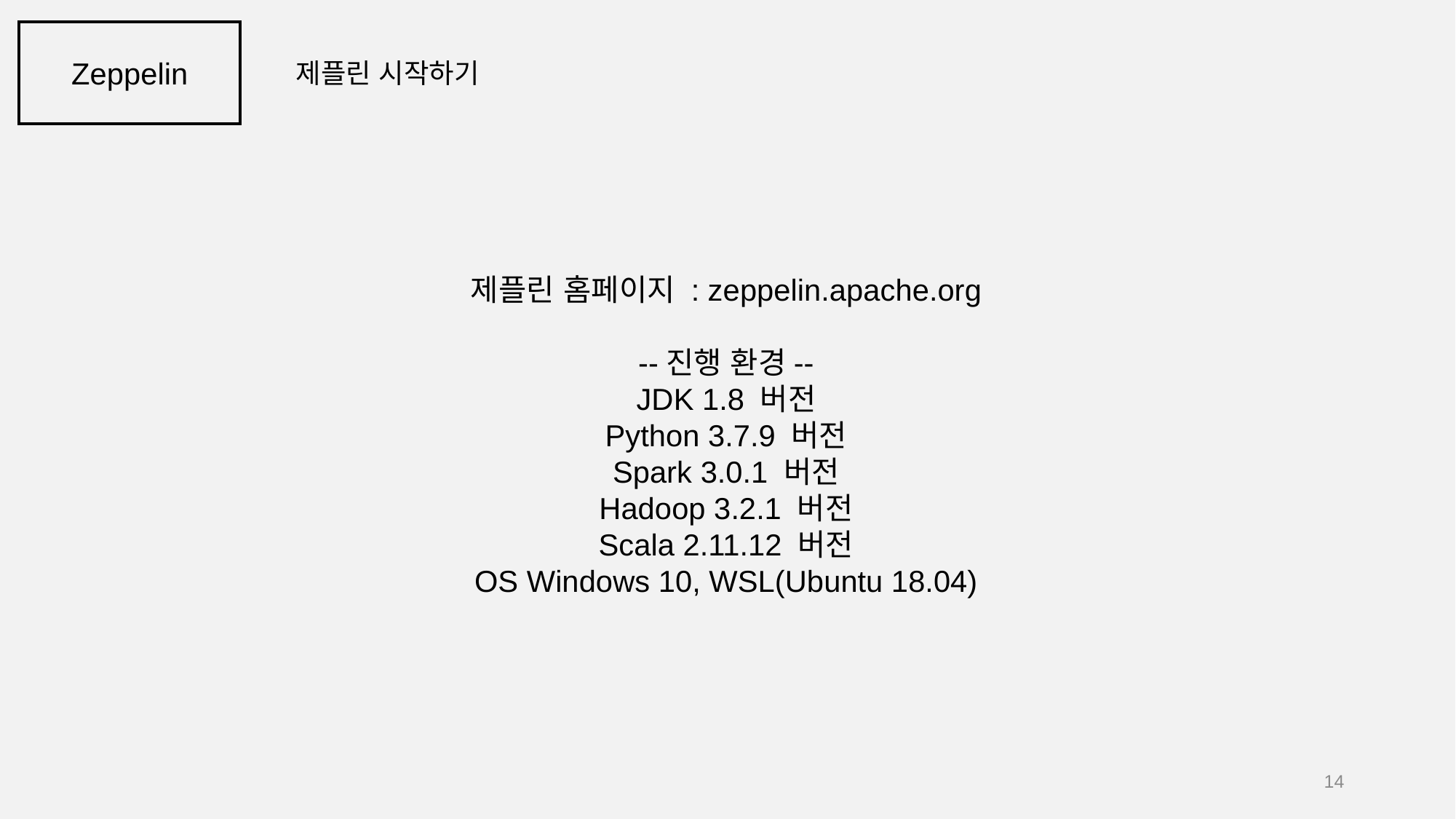

Zeppelin
제플린 시작하기
제플린 홈페이지 : zeppelin.apache.org
--진행 환경--
JDK 1.8 버전
Python 3.7.9 버전
Spark 3.0.1 버전
Hadoop 3.2.1 버전
Scala 2.11.12 버전
OS Windows 10, WSL(Ubuntu 18.04)
   '"
14